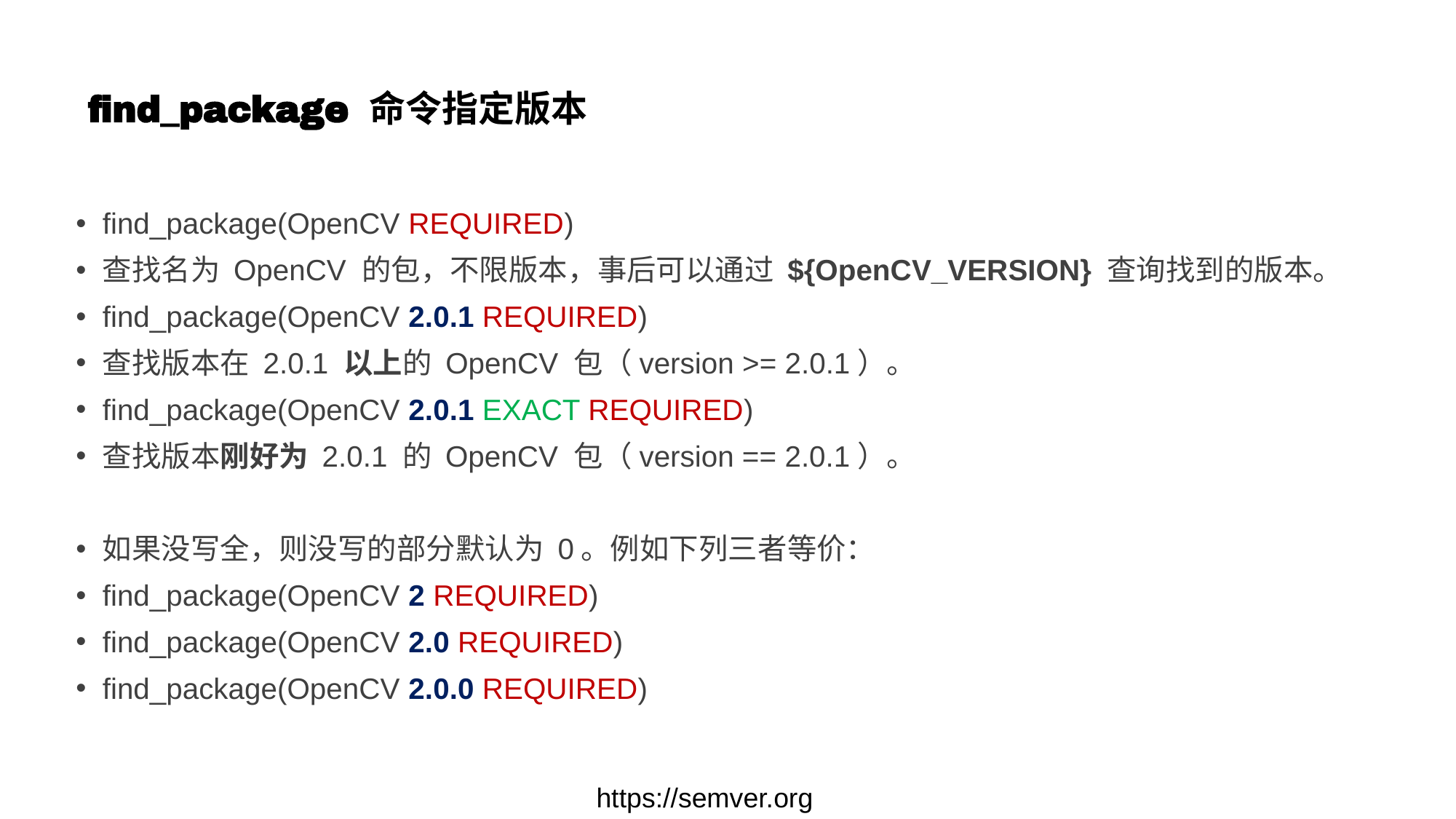

# find_package 命令指定版本
find_package(OpenCV REQUIRED)
查找名为 OpenCV 的包，不限版本，事后可以通过 ${OpenCV_VERSION} 查询找到的版本。
find_package(OpenCV 2.0.1 REQUIRED)
查找版本在 2.0.1 以上的 OpenCV 包（version >= 2.0.1）。
find_package(OpenCV 2.0.1 EXACT REQUIRED)
查找版本刚好为 2.0.1 的 OpenCV 包（version == 2.0.1）。

如果没写全，则没写的部分默认为 0。例如下列三者等价：
find_package(OpenCV 2 REQUIRED)
find_package(OpenCV 2.0 REQUIRED)
find_package(OpenCV 2.0.0 REQUIRED)

https://semver.org